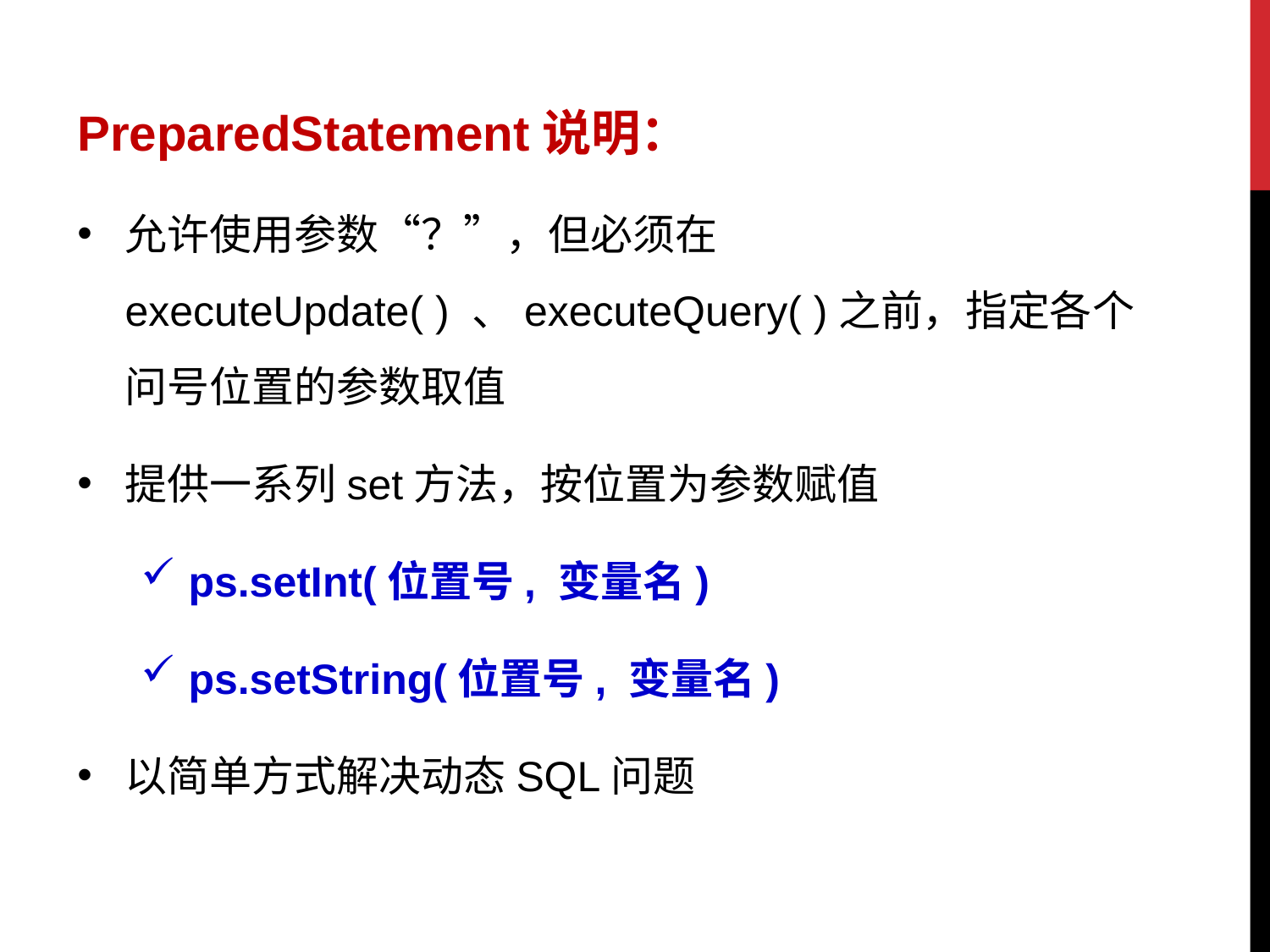

PreparedStatement说明：
允许使用参数“？”，但必须在executeUpdate( ) 、executeQuery( )之前，指定各个问号位置的参数取值
提供一系列set方法，按位置为参数赋值
ps.setInt(位置号, 变量名)
ps.setString(位置号, 变量名)
以简单方式解决动态SQL问题